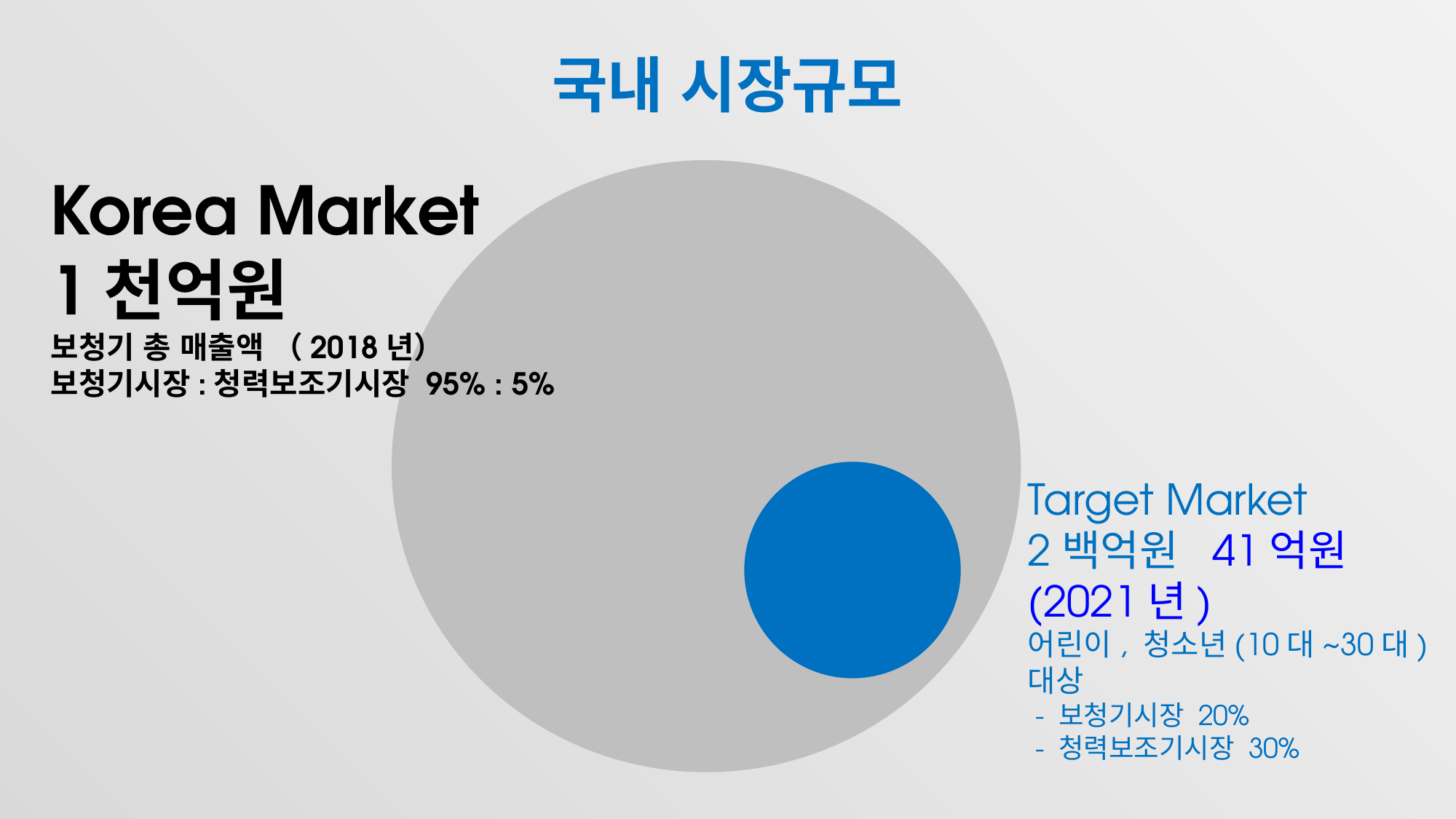

국내 시장규모

Korea Market
1천억원
보청기 총 매출액 （2018년）
보청기시장:청력보조기시장 95% : 5%

Target Market
2백억원  41억원(2021년)
어린이, 청소년(10대~30대)대상
 - 보청기시장 20%
 - 청력보조기시장 30%